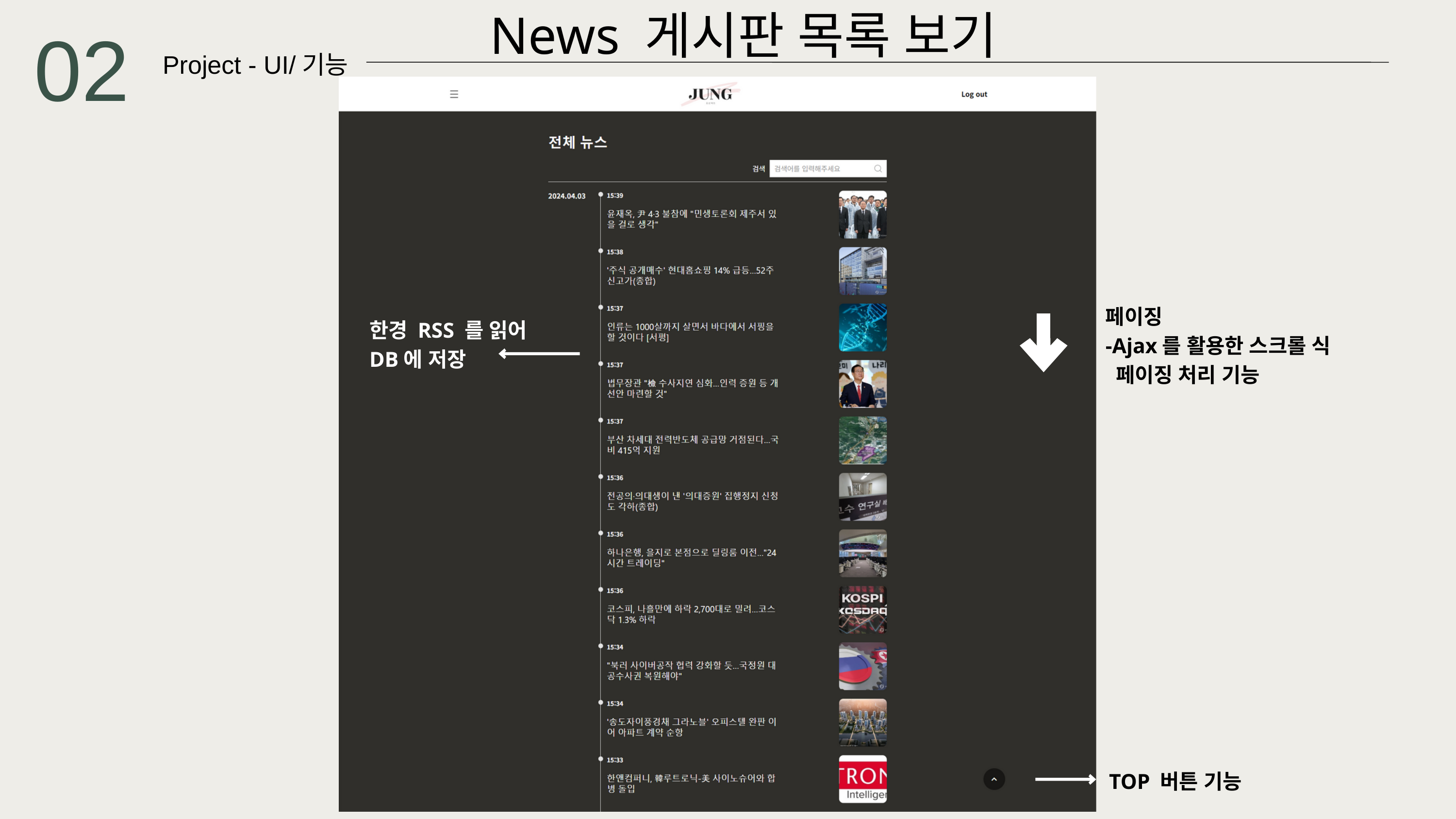

News 게시판 목록 보기
02
Project - UI/기능

페이징
-Ajax를 활용한 스크롤 식
 페이징 처리 기능
한경 RSS 를 읽어
DB에 저장

TOP 버튼 기능